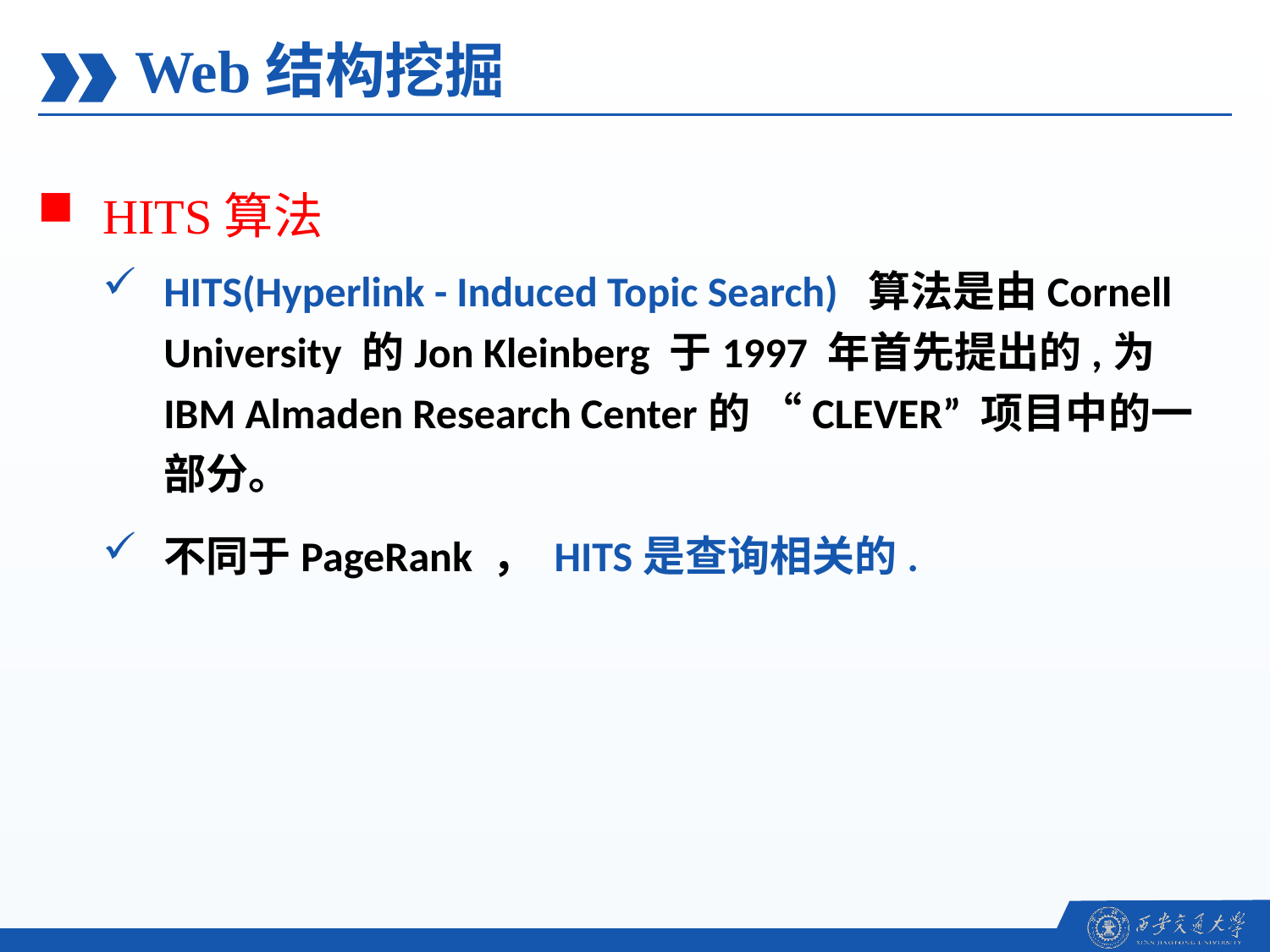

Web结构挖掘
HITS算法
HITS(Hyperlink - Induced Topic Search)  算法是由Cornell University 的Jon Kleinberg 于1997 年首先提出的,为IBM Almaden Research Center的 “CLEVER” 项目中的一部分。
不同于PageRank ， HITS是查询相关的.